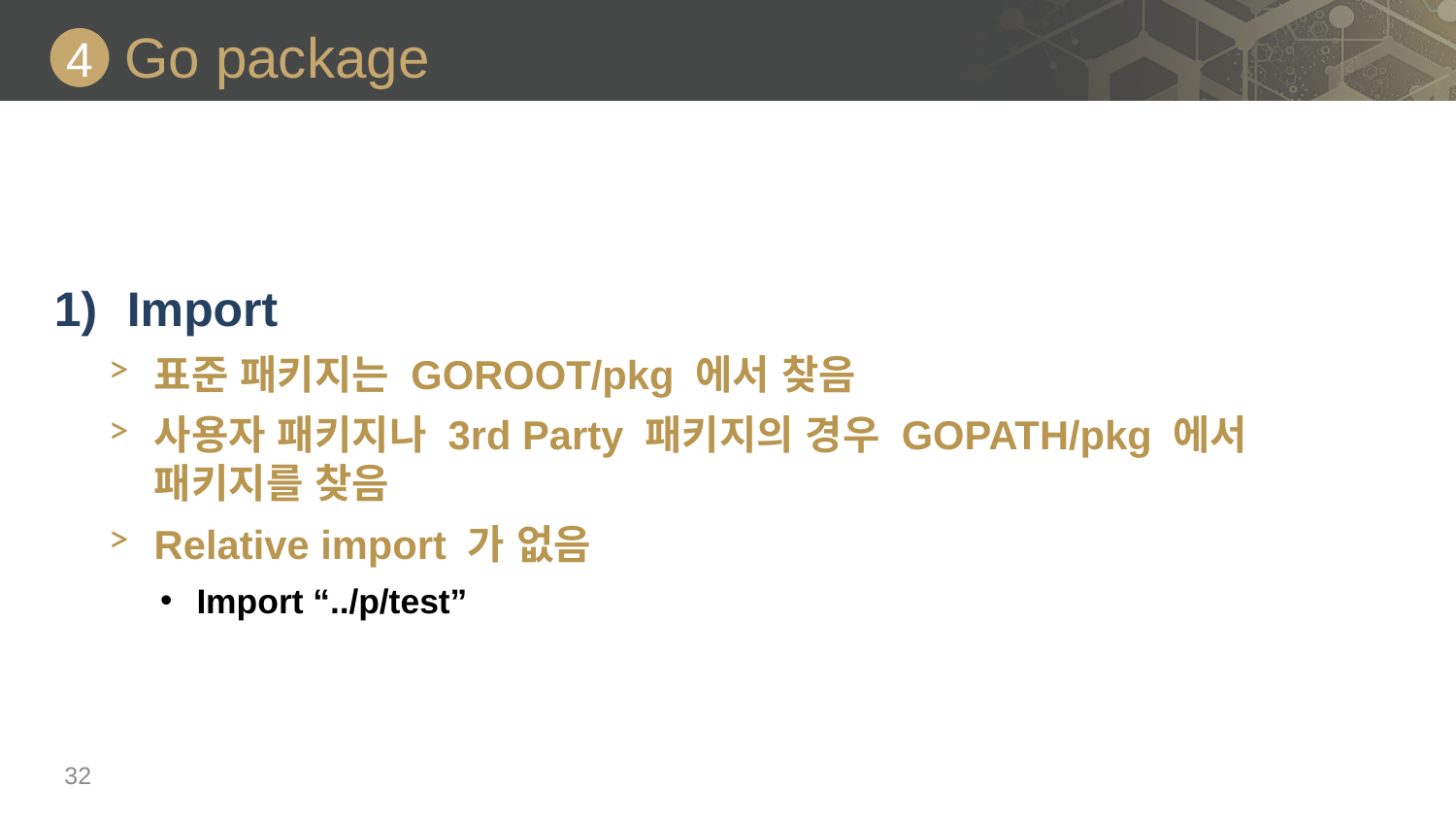

# Go package
4
Import
표준 패키지는 GOROOT/pkg 에서 찾음
사용자 패키지나 3rd Party 패키지의 경우 GOPATH/pkg 에서 패키지를 찾음
Relative import 가 없음
Import “../p/test”
32